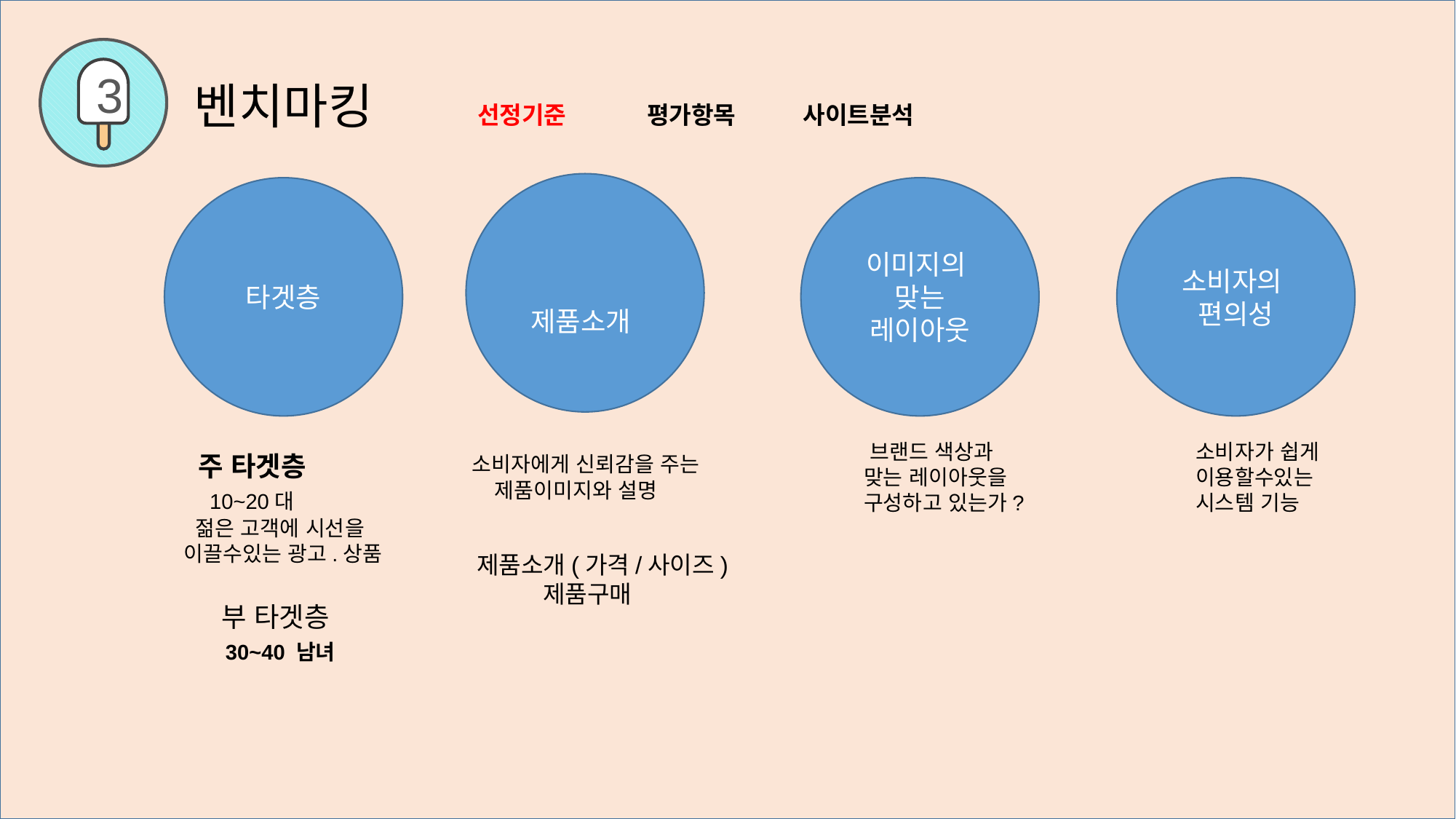

3

벤치마킹       선정기준            평가항목          사이트분석

제품소개
이미지의
맞는 레이아웃
타겟층
소비자의
편의성

     브랜드 색상과
    맞는 레이아웃을
    구성하고 있는가?
소비자가 쉽게
이용할수있는
시스템 기능

       소비자에게 신뢰감을 주는
          제품이미지와 설명

       주 타겟층
        10~20대
       젊은 고객에 시선을
     이끌수있는 광고.상품
제품소개(가격/사이즈)
         제품구매
  부 타겟층
   30~40 남녀